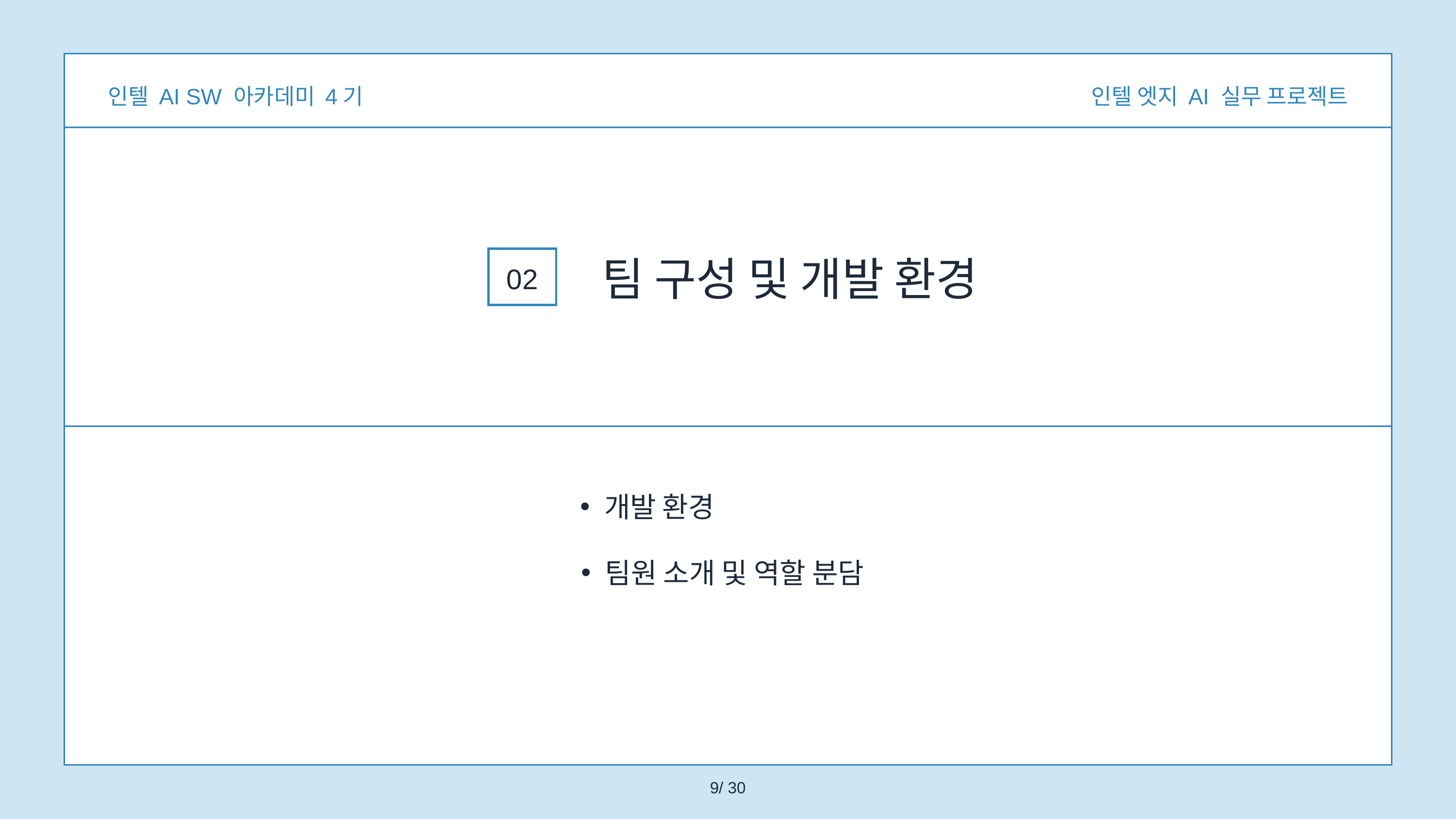

인텔 AI SW 아카데미 4기
인텔 엣지 AI 실무 프로젝트

팀 구성 및 개발 환경
02

개발 환경
팀원 소개 및 역할 분담
9/ 30